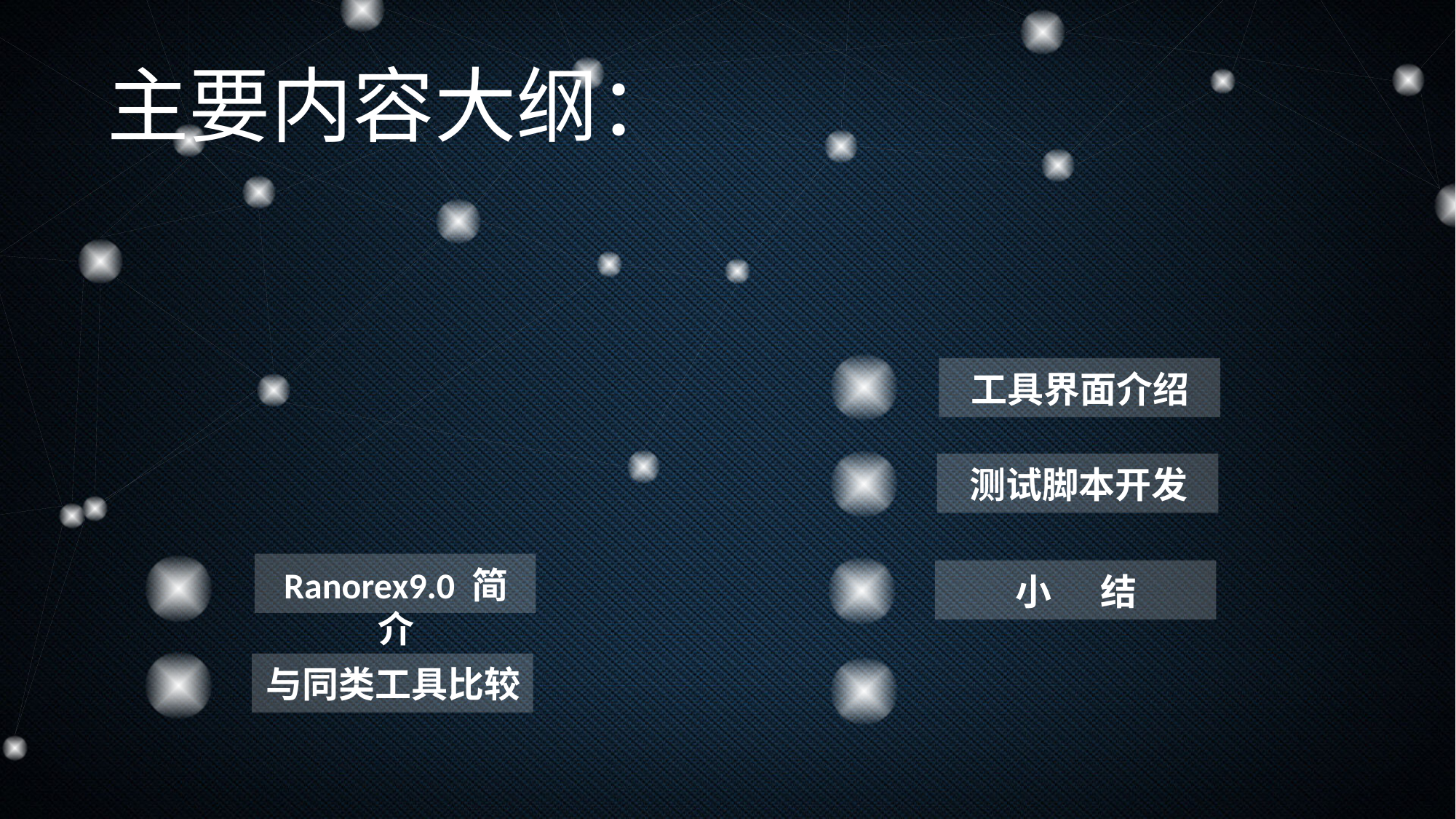

主要内容大纲：

工具界面介绍

测试脚本开发

Ranorex9.0 简介

小      结

与同类工具比较